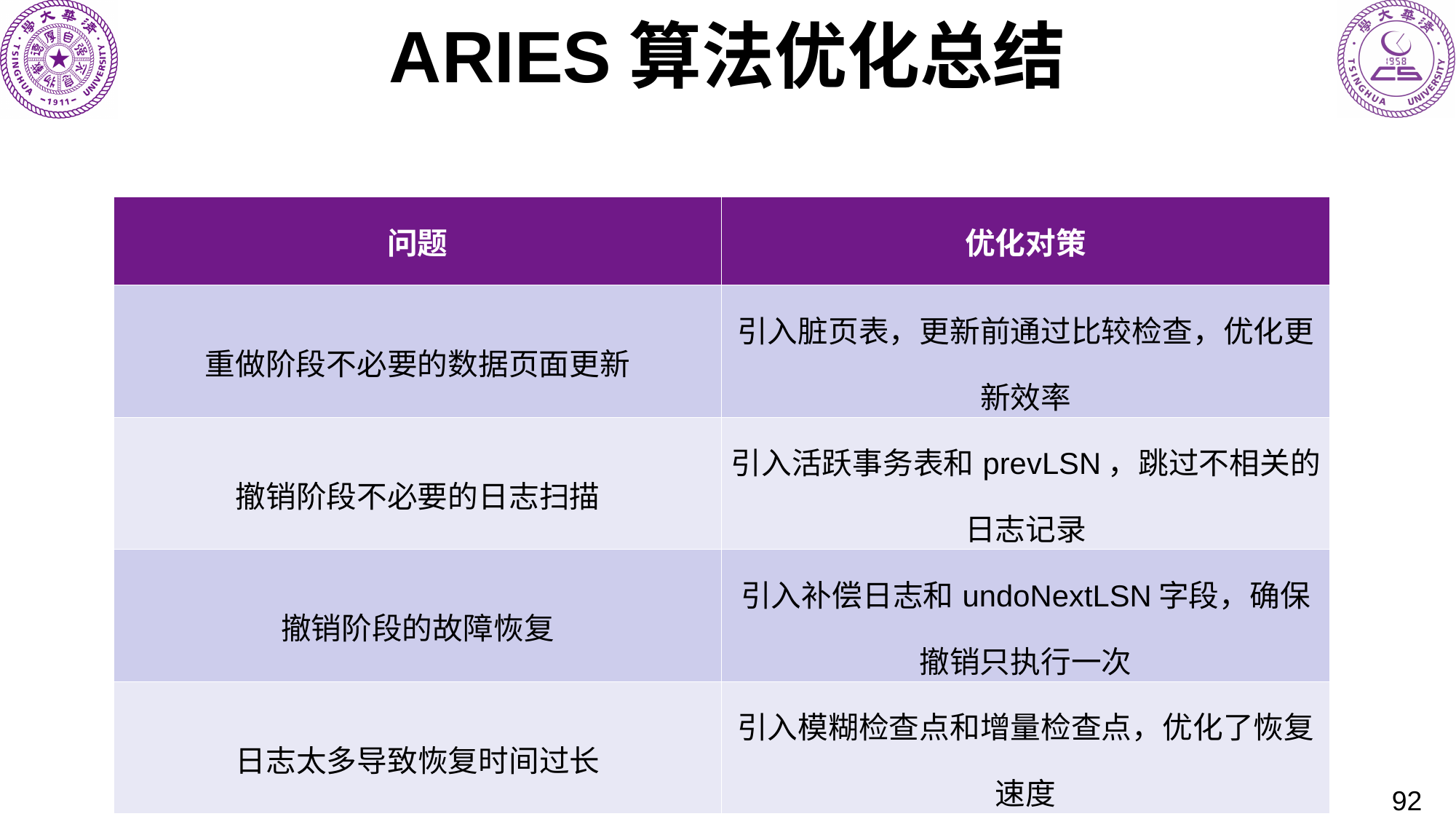

# ARIES算法优化总结
| 问题 | 优化对策 |
| --- | --- |
| 重做阶段不必要的数据页面更新 | 引入脏页表，更新前通过比较检查，优化更新效率 |
| 撤销阶段不必要的日志扫描 | 引入活跃事务表和prevLSN，跳过不相关的日志记录 |
| 撤销阶段的故障恢复 | 引入补偿日志和undoNextLSN字段，确保撤销只执行一次 |
| 日志太多导致恢复时间过长 | 引入模糊检查点和增量检查点，优化了恢复速度 |
92
数据库系统—故障恢复